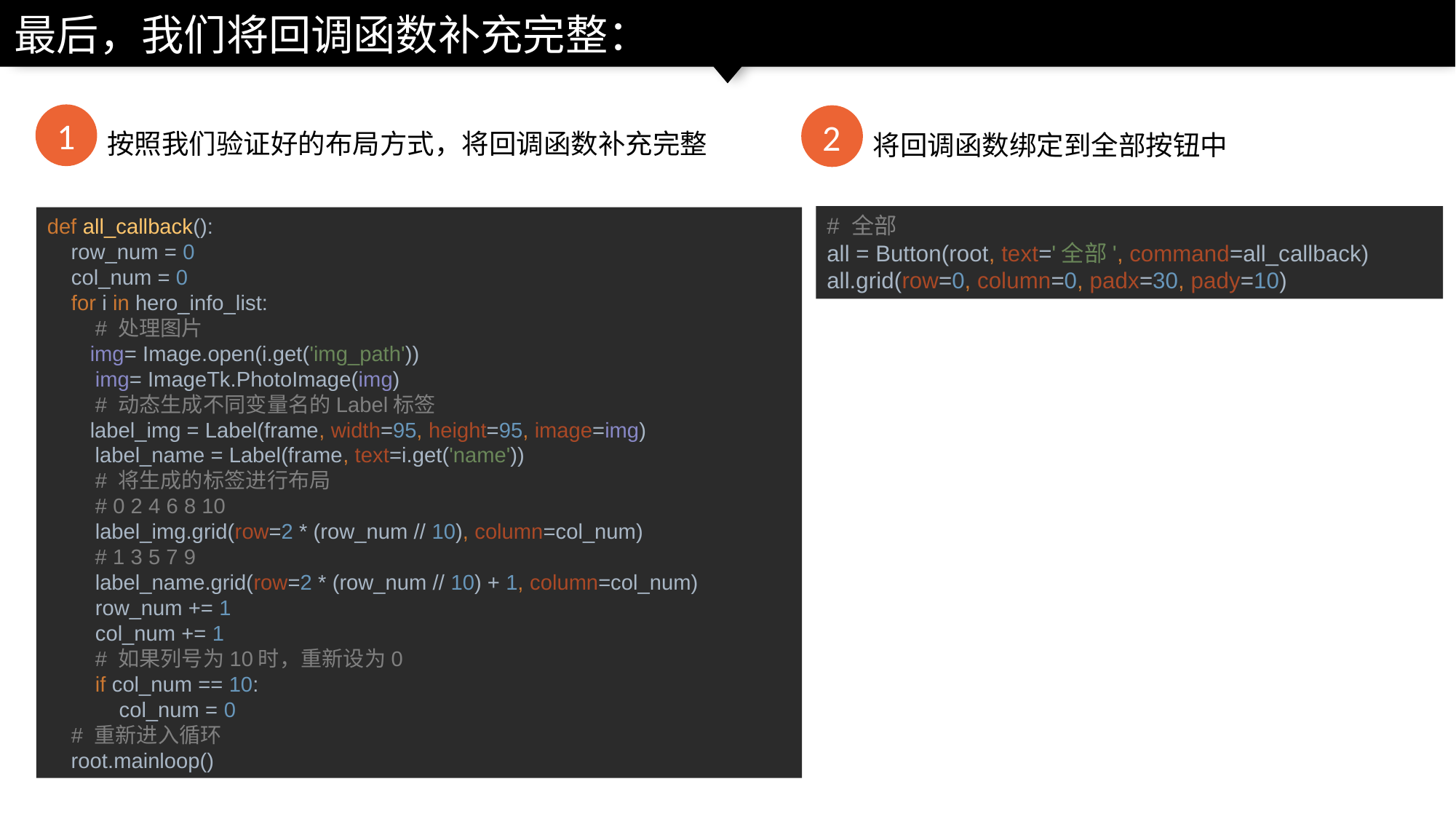

最后，我们将回调函数补充完整：
1
2
按照我们验证好的布局方式，将回调函数补充完整
将回调函数绑定到全部按钮中
def all_callback():
    row_num = 0
    col_num = 0
    for i in hero_info_list:
        # 处理图片
        img= Image.open(i.get('img_path'))
        img= ImageTk.PhotoImage(img)
        # 动态生成不同变量名的Label标签
        label_img = Label(frame, width=95, height=95, image=img)
        label_name = Label(frame, text=i.get('name'))
        # 将生成的标签进行布局
        # 0 2 4 6 8 10
        label_img.grid(row=2 * (row_num // 10), column=col_num)
        # 1 3 5 7 9
        label_name.grid(row=2 * (row_num // 10) + 1, column=col_num)
        row_num += 1
        col_num += 1
        # 如果列号为10时，重新设为0
        if col_num == 10:
            col_num = 0
    # 重新进入循环
    root.mainloop()
# 全部 all = Button(root, text='全部', command=all_callback) all.grid(row=0, column=0, padx=30, pady=10)